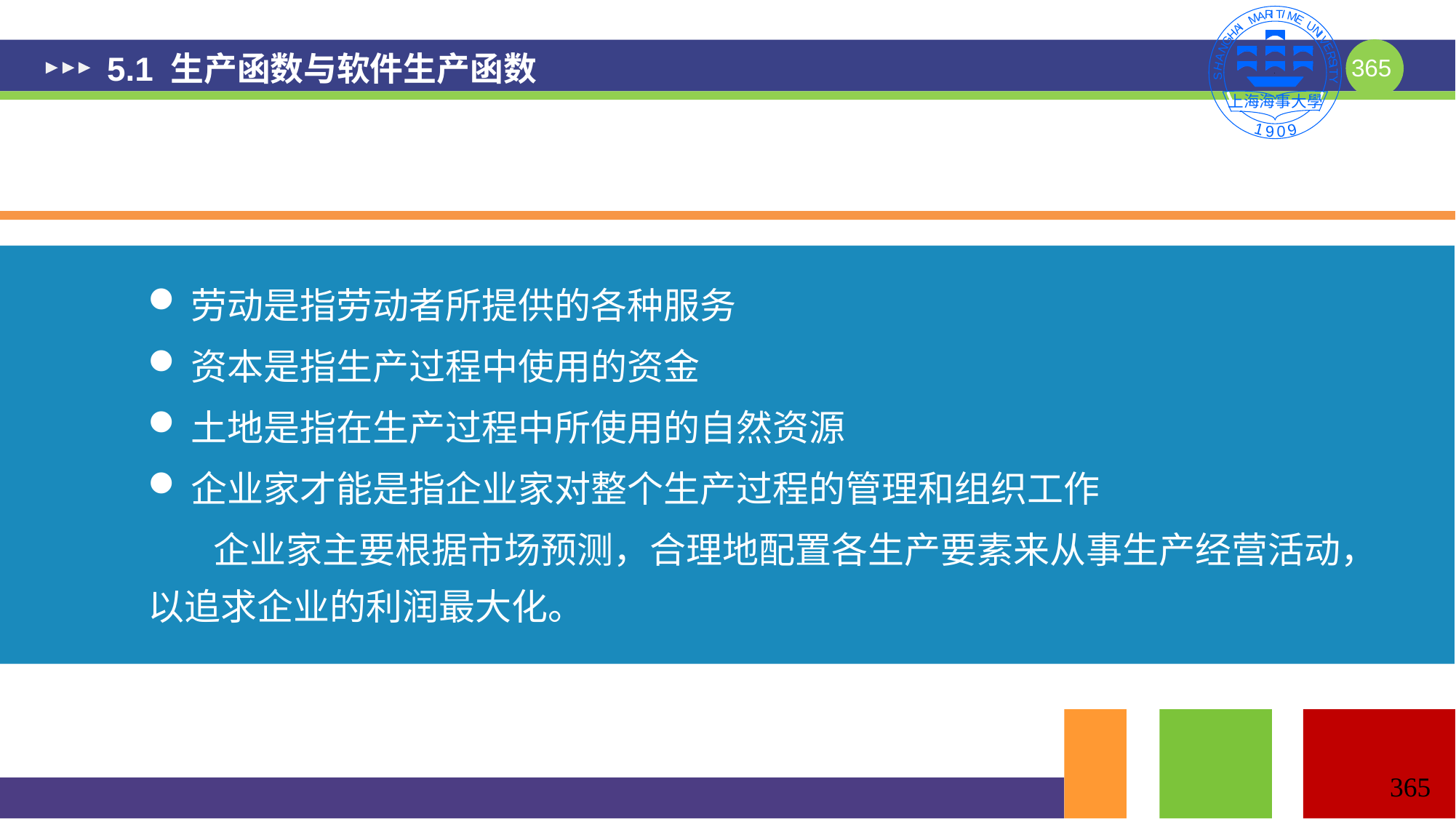

# 5.1 生产函数与软件生产函数

劳动是指劳动者所提供的各种服务
资本是指生产过程中使用的资金
土地是指在生产过程中所使用的自然资源
企业家才能是指企业家对整个生产过程的管理和组织工作
       企业家主要根据市场预测，合理地配置各生产要素来从事生产经营活动，以追求企业的利润最大化。

365

365